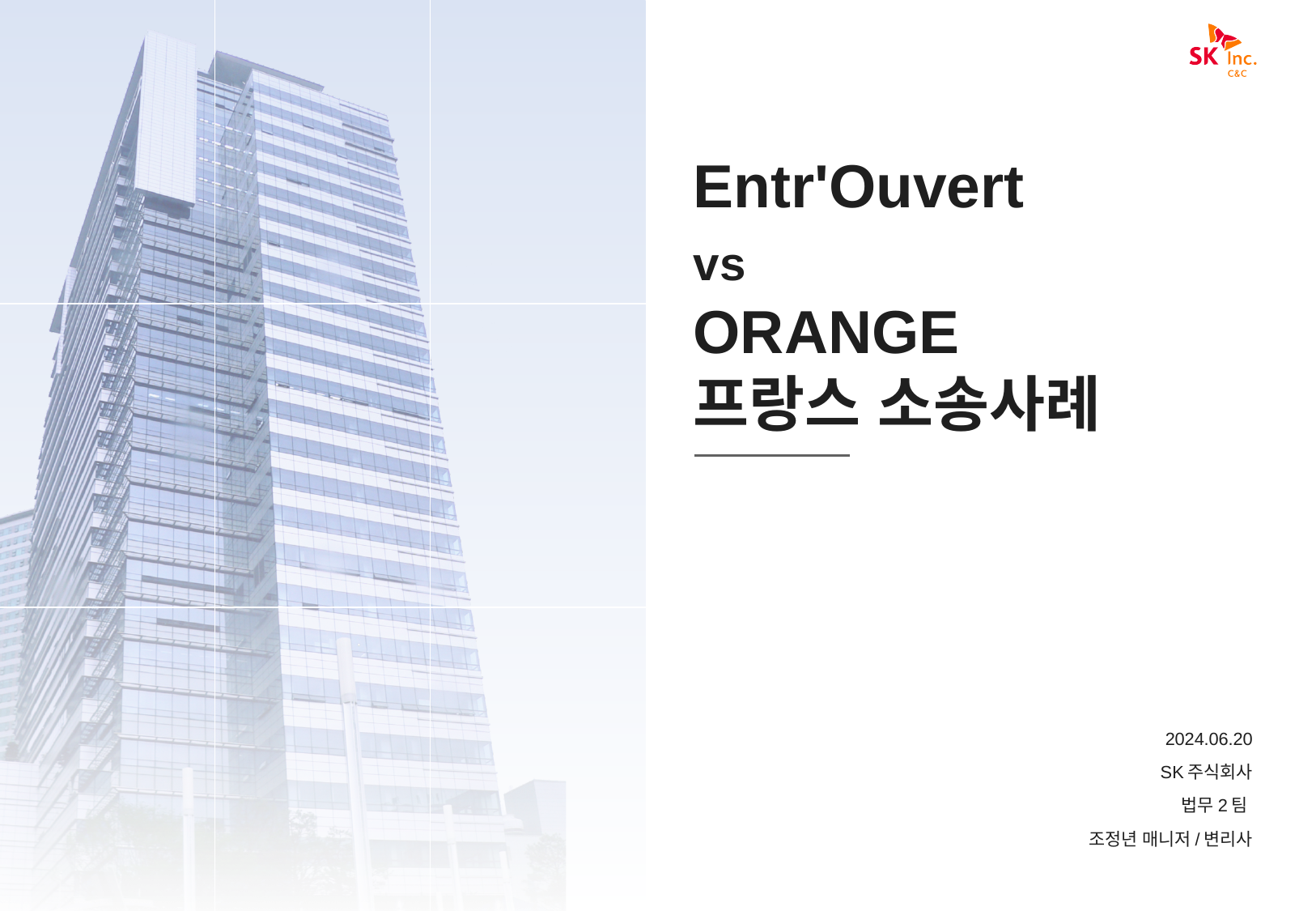

Entr'Ouvert
vs
ORANGE
프랑스 소송사례
2024.06.20
SK주식회사
법무2팀
조정년 매니저/변리사